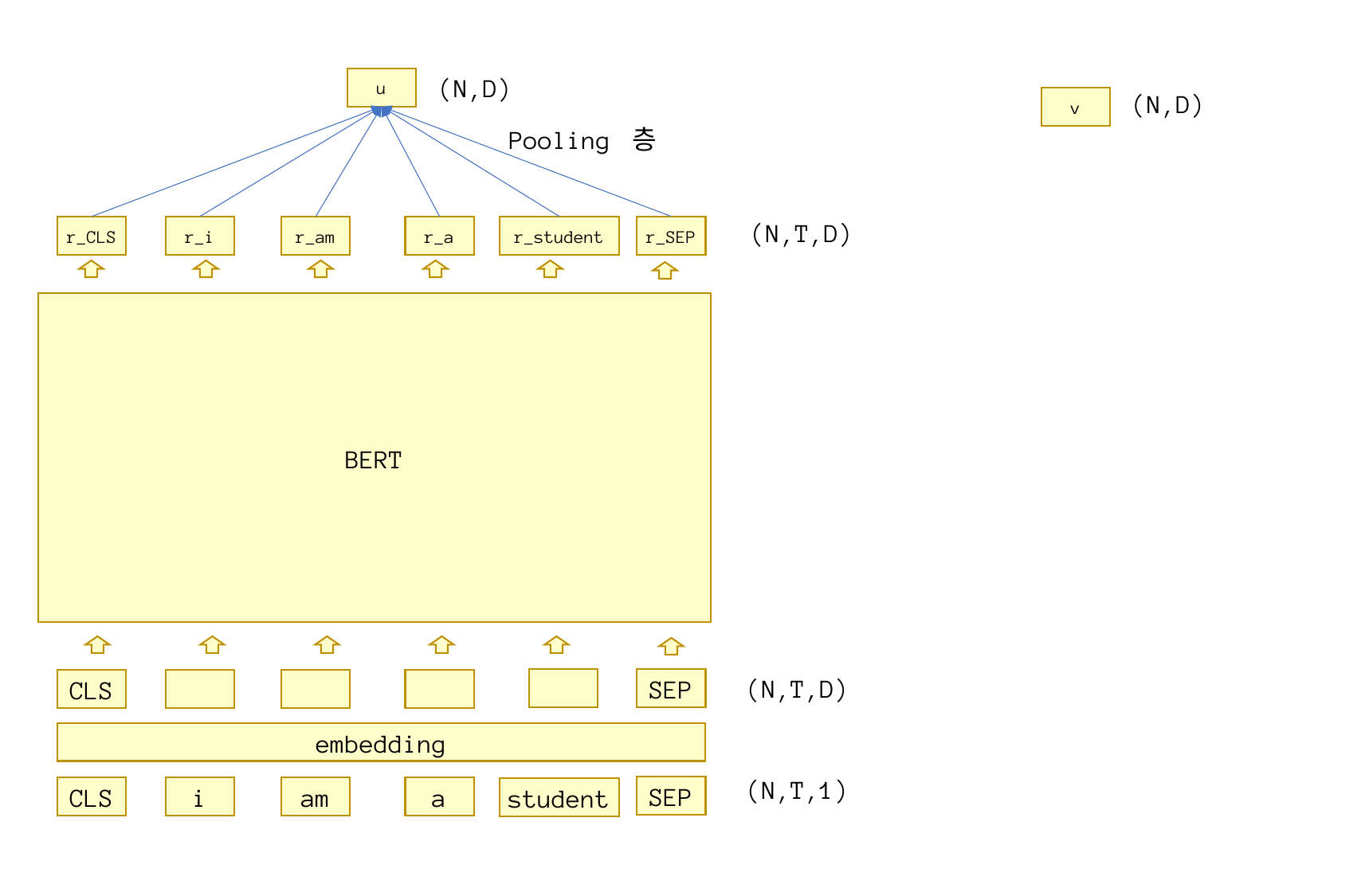

(N,D)
u
(N,D)
v
Pooling 층
(N,T,D)
r_CLS
r_i
r_am
r_a
r_student
r_SEP

BERT

(N,T,D)

SEP
CLS

embedding
(N,T,1)
SEP
CLS
i
am
a
student